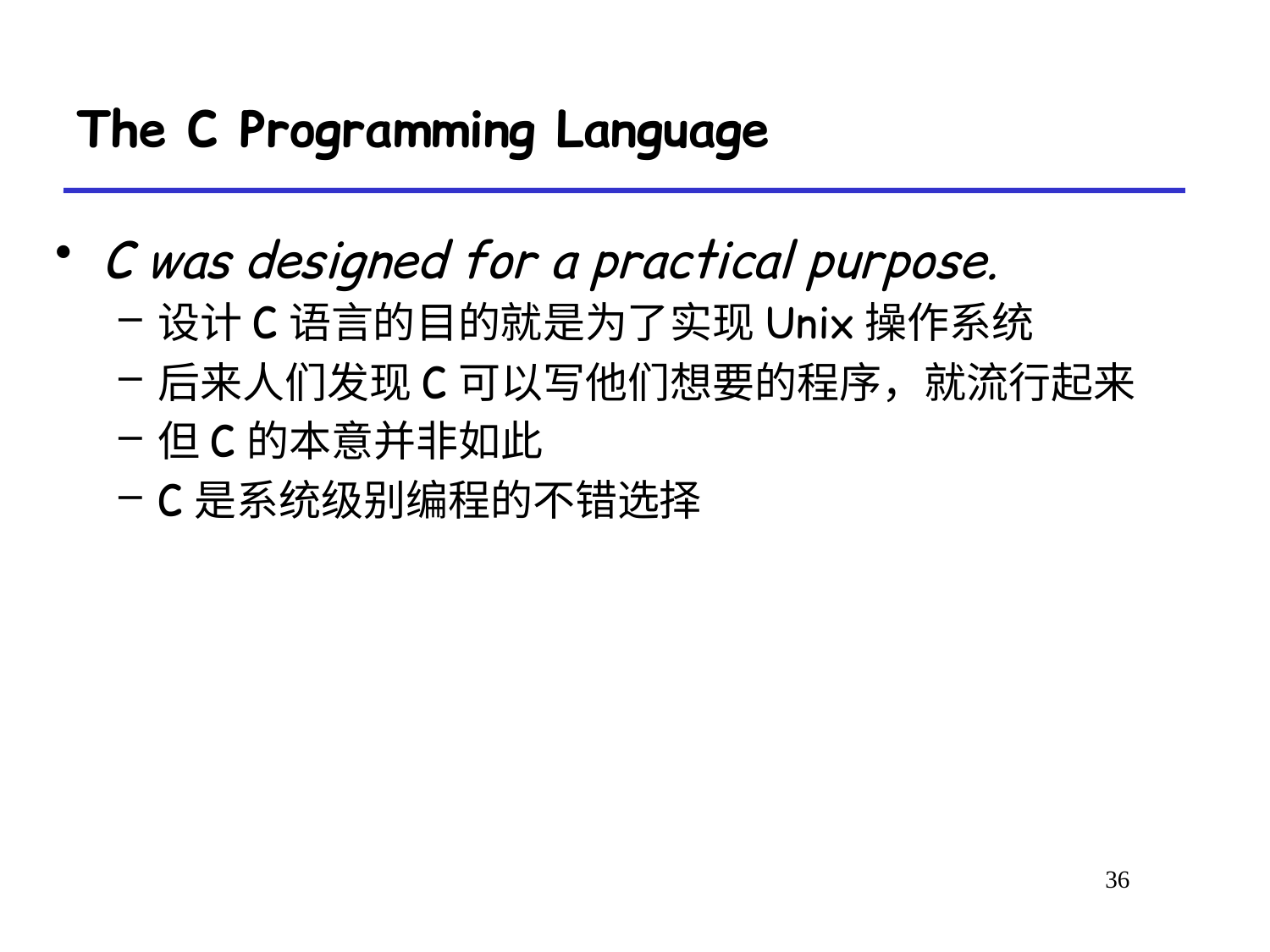

# The C Programming Language
C was designed for a practical purpose.
设计C语言的目的就是为了实现Unix操作系统
后来人们发现C可以写他们想要的程序，就流行起来
但C的本意并非如此
C是系统级别编程的不错选择

36